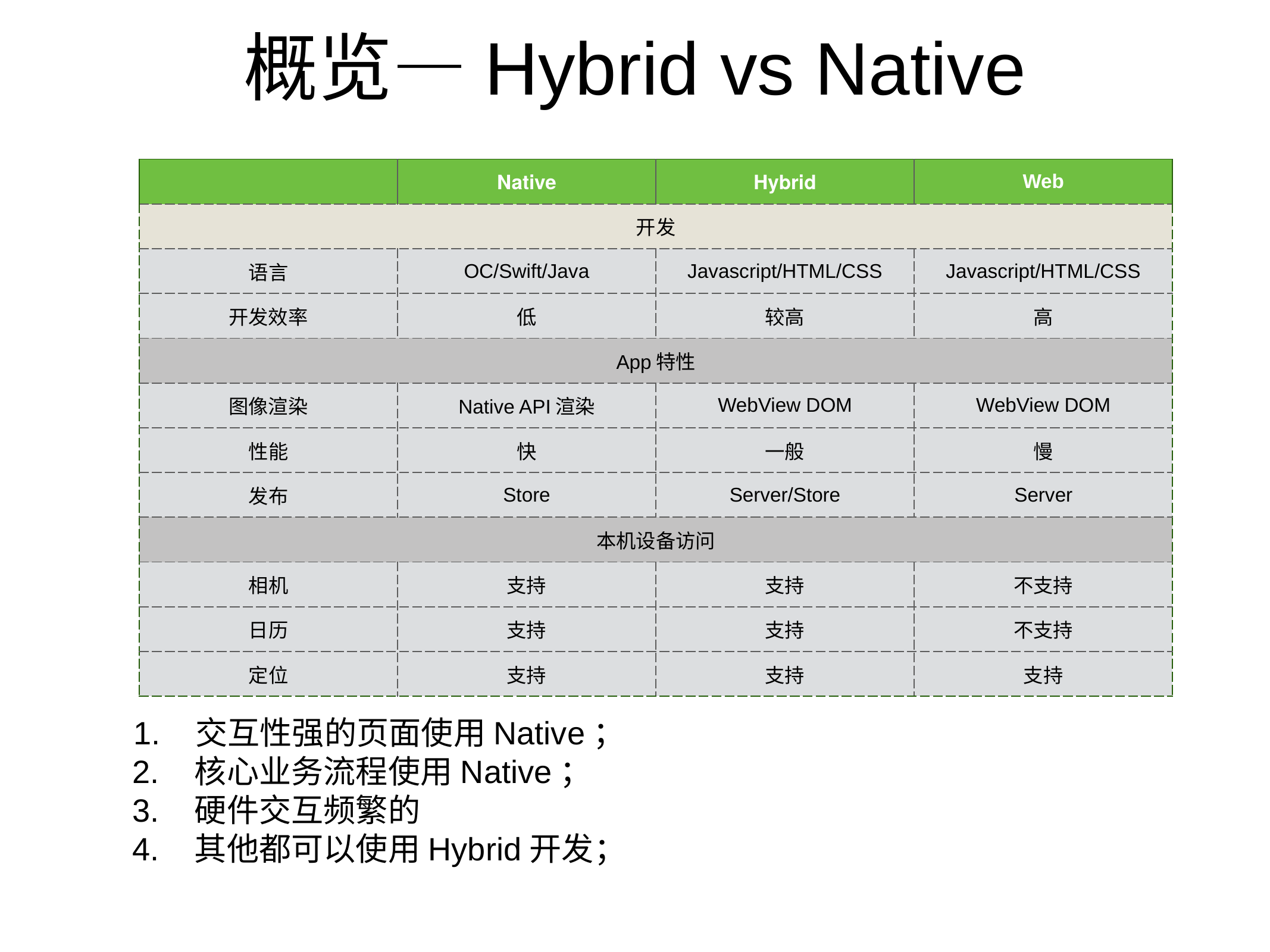

# 概览—Hybrid vs Native
|  | Native | Hybrid | Web |
| --- | --- | --- | --- |
| 开发 |  |  |  |
| 语言 | OC/Swift/Java | Javascript/HTML/CSS | Javascript/HTML/CSS |
| 开发效率 | 低 | 较高 | 高 |
| App特性 |  |  |  |
| 图像渲染 | Native API渲染 | WebView DOM | WebView DOM |
| 性能 | 快 | 一般 | 慢 |
| 发布 | Store | Server/Store | Server |
| 本机设备访问 |  |  |  |
| 相机 | 支持 | 支持 | 不支持 |
| 日历 | 支持 | 支持 | 不支持 |
| 定位 | 支持 | 支持 | 支持 |
交互性强的页面使用Native；
核心业务流程使用Native；
硬件交互频繁的
其他都可以使用Hybrid开发；